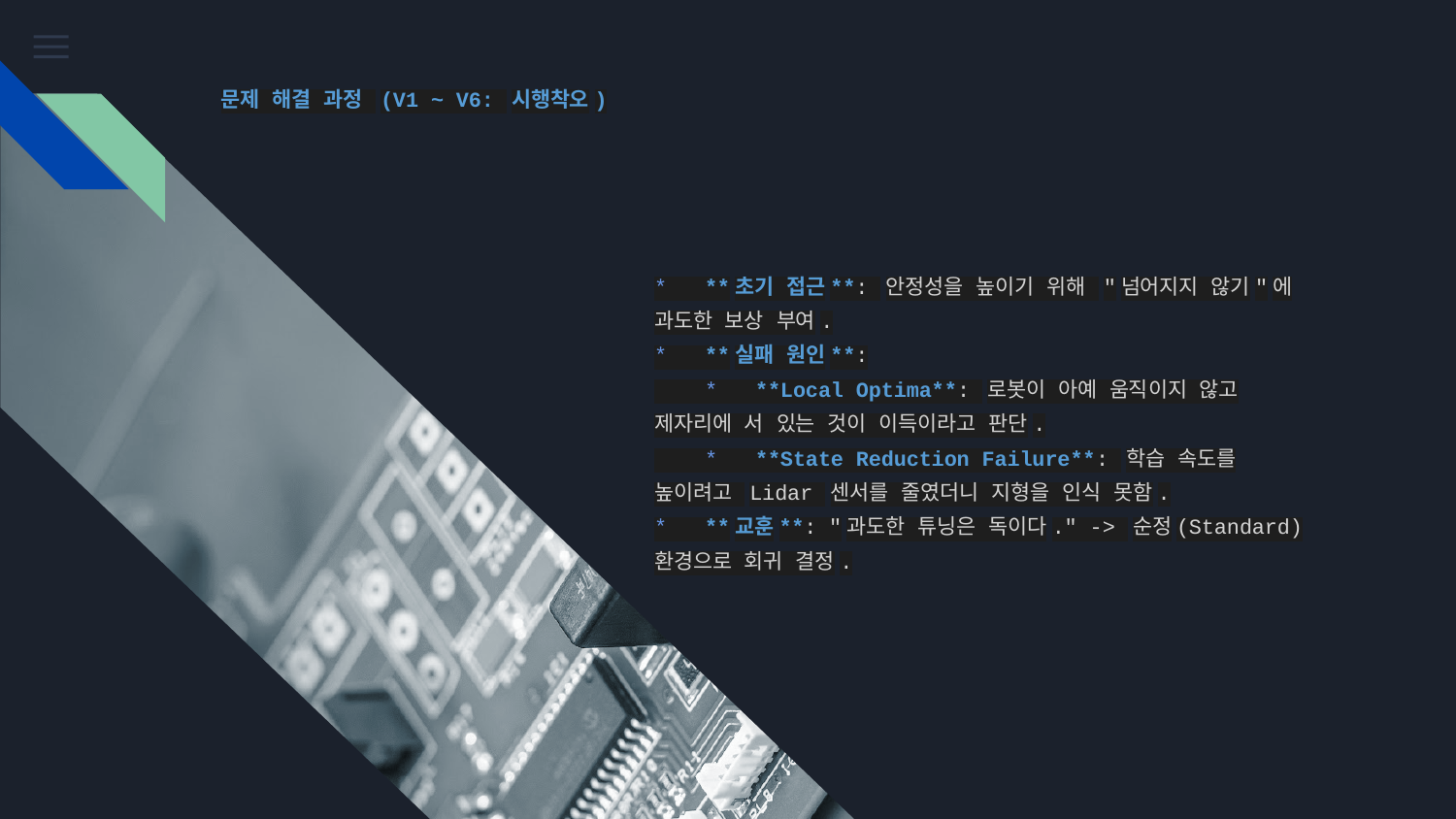

# 문제 해결 과정 (V1 ~ V6: 시행착오)

*   **초기 접근**: 안정성을 높이기 위해 "넘어지지 않기"에 과도한 보상 부여.
*   **실패 원인**:
    *   **Local Optima**: 로봇이 아예 움직이지 않고 제자리에 서 있는 것이 이득이라고 판단.
    *   **State Reduction Failure**: 학습 속도를 높이려고 Lidar 센서를 줄였더니 지형을 인식 못함.
*   **교훈**: "과도한 튜닝은 독이다." -> 순정(Standard) 환경으로 회귀 결정.